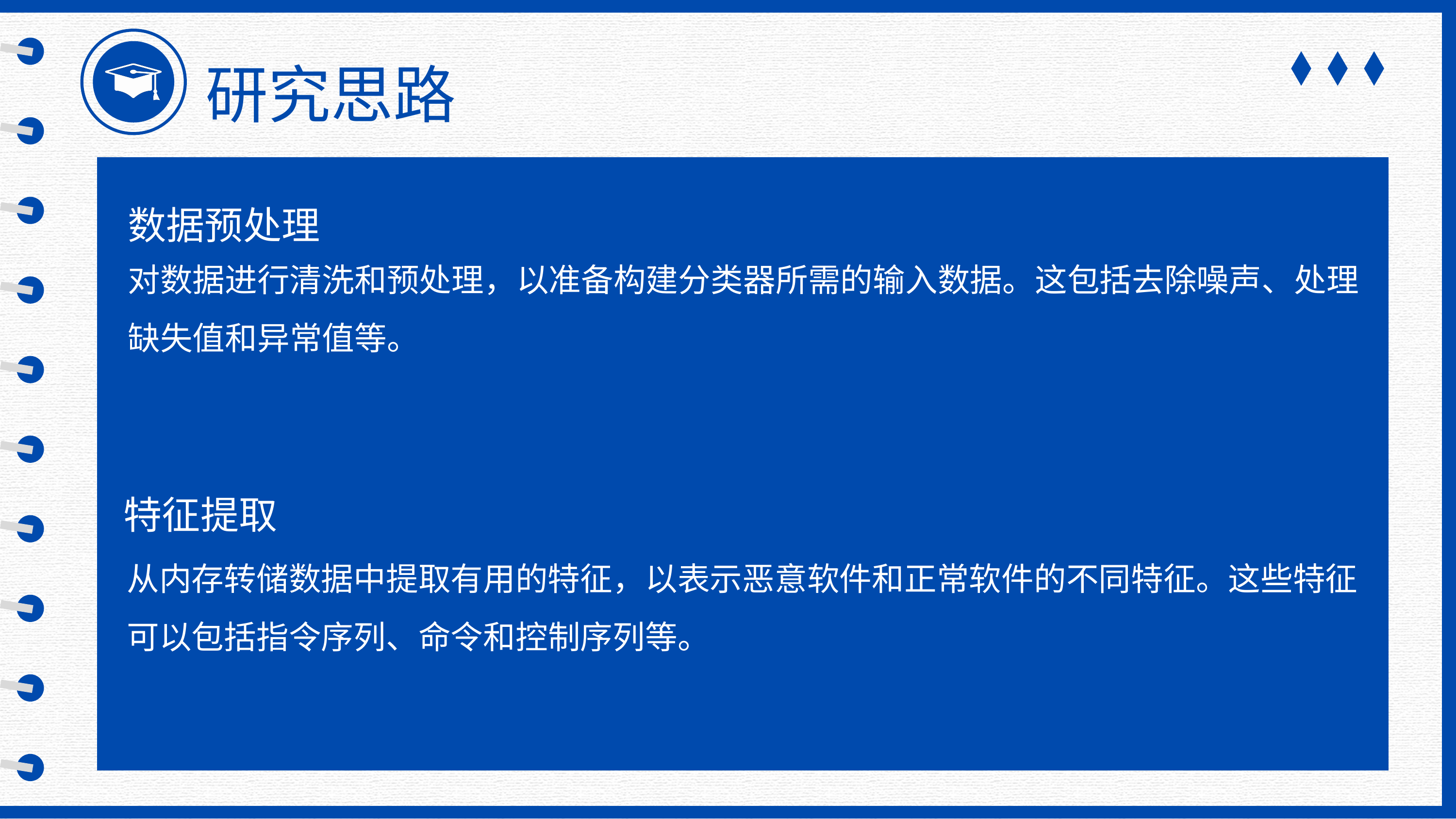

研究思路

数据预处理
对数据进行清洗和预处理，以准备构建分类器所需的输入数据。这包括去除噪声、处理缺失值和异常值等。
特征提取
从内存转储数据中提取有用的特征，以表示恶意软件和正常软件的不同特征。这些特征可以包括指令序列、命令和控制序列等。